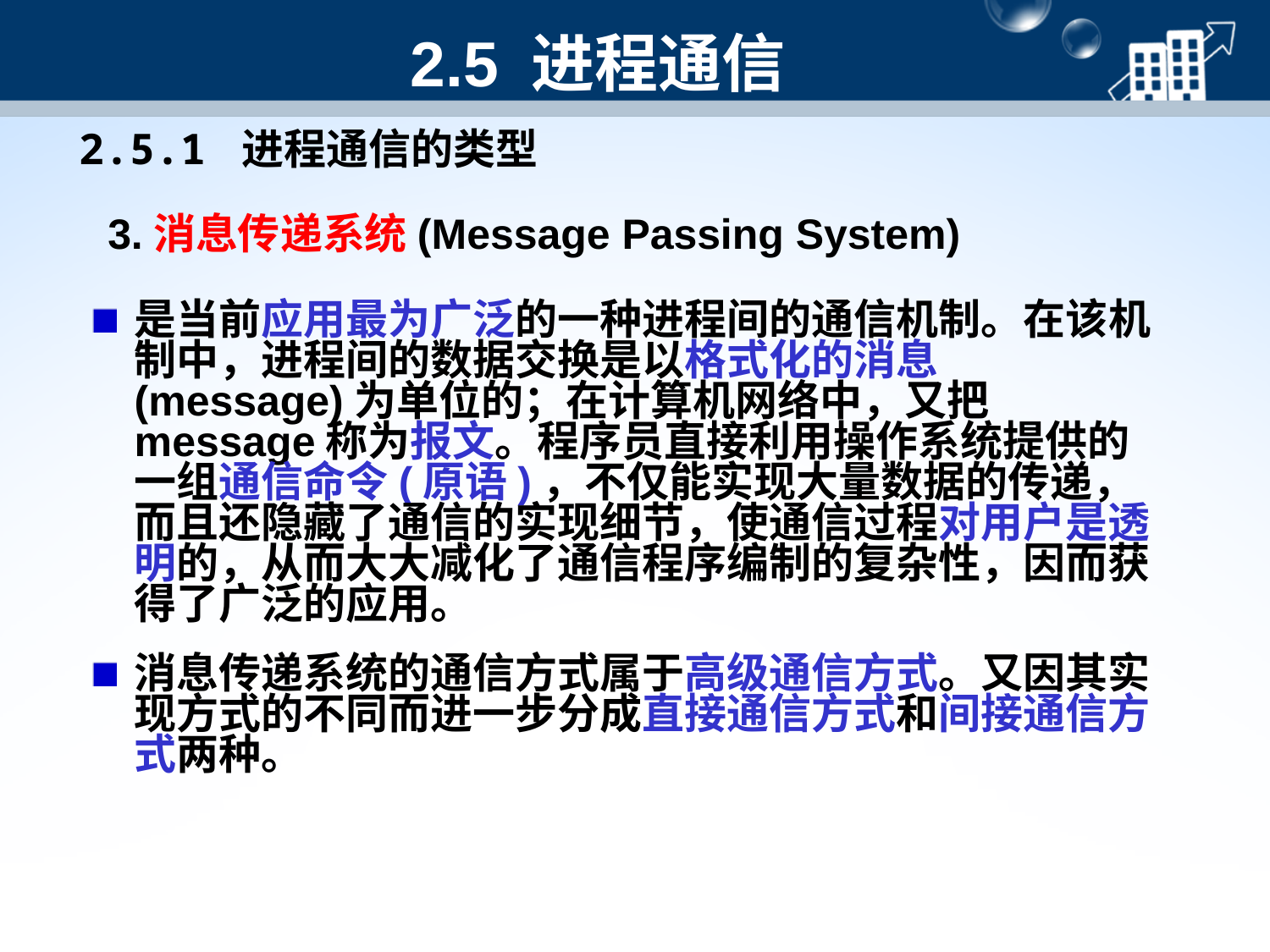

# 2.5 进程通信
2.5.1 进程通信的类型
3.消息传递系统(Message Passing System)
是当前应用最为广泛的一种进程间的通信机制。在该机制中，进程间的数据交换是以格式化的消息(message)为单位的；在计算机网络中，又把message称为报文。程序员直接利用操作系统提供的一组通信命令(原语)，不仅能实现大量数据的传递，而且还隐藏了通信的实现细节，使通信过程对用户是透明的，从而大大减化了通信程序编制的复杂性，因而获得了广泛的应用。

消息传递系统的通信方式属于高级通信方式。又因其实现方式的不同而进一步分成直接通信方式和间接通信方式两种。